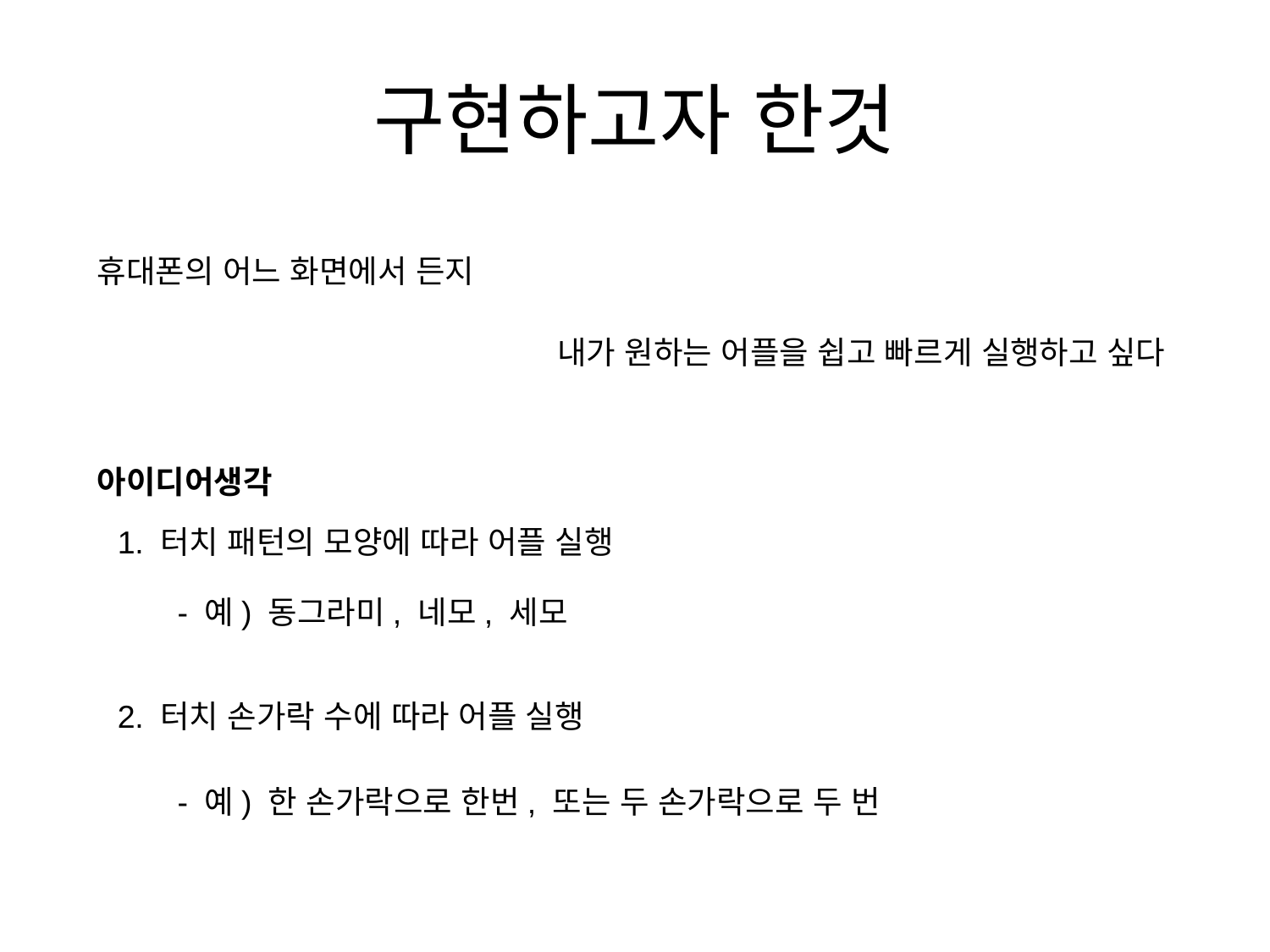

# 구현하고자 한것
휴대폰의 어느 화면에서 든지
내가 원하는 어플을 쉽고 빠르게 실행 생각한 방법:
터치 패턴의 모양에 따라 어플 실행
예) 동그라미, 네모, 세모
터치 손가락 개수에 따라 어플 실행
예) 한손가락으로 한번 두손가락으로 두번

휴대폰의 어느 화면에서 든지
내가 원하는 어플을 쉽고 빠르게 실행하고 싶다
아이디어생각
1. 터치 패턴의 모양에 따라 어플 실행
- 예) 동그라미, 네모, 세모
2. 터치 손가락 수에 따라 어플 실행
- 예) 한 손가락으로 한번, 또는 두 손가락으로 두 번